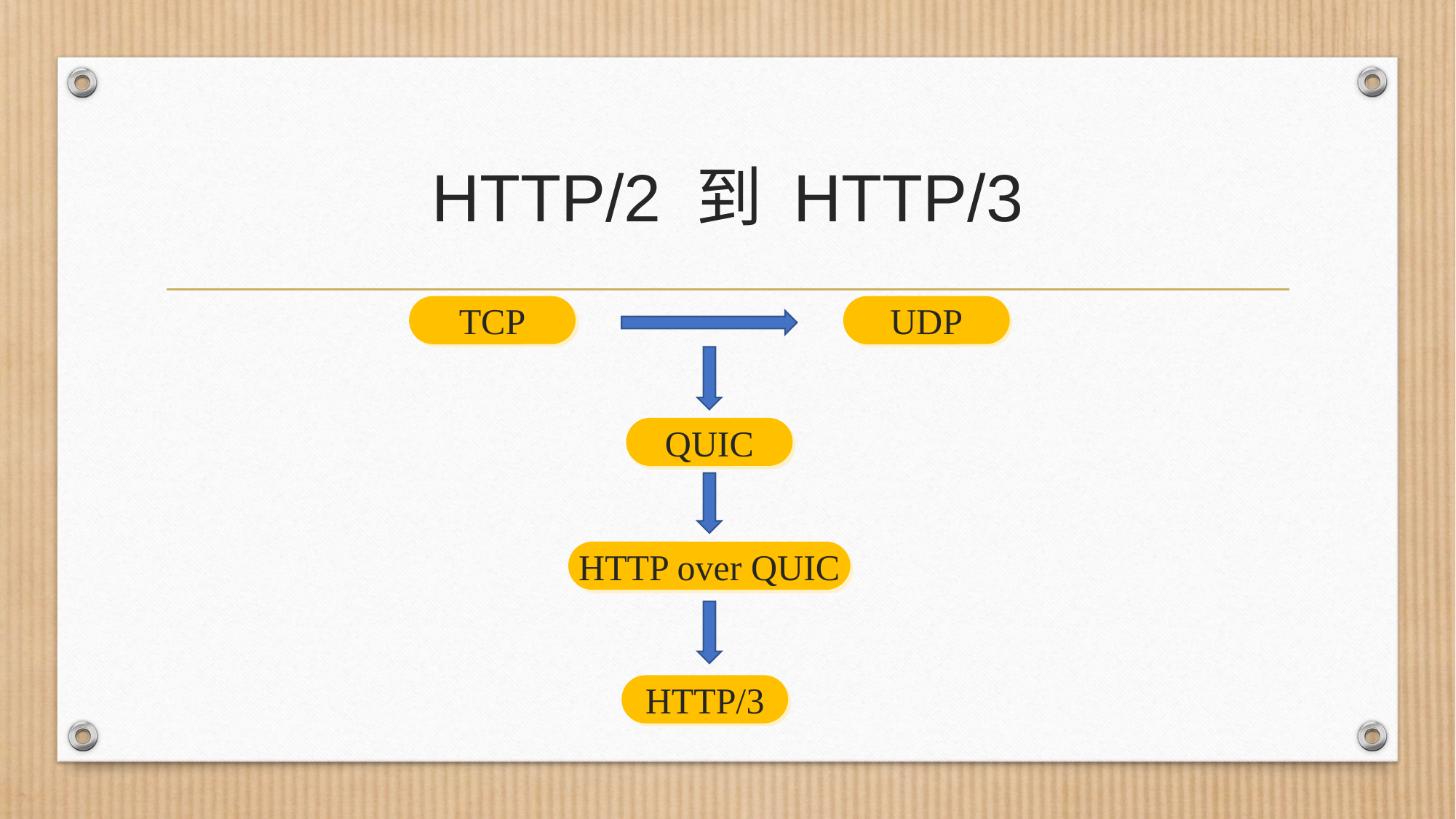

# HTTP/2 到 HTTP/3
UDP
TCP

QUIC

HTTP over QUIC

HTTP/3